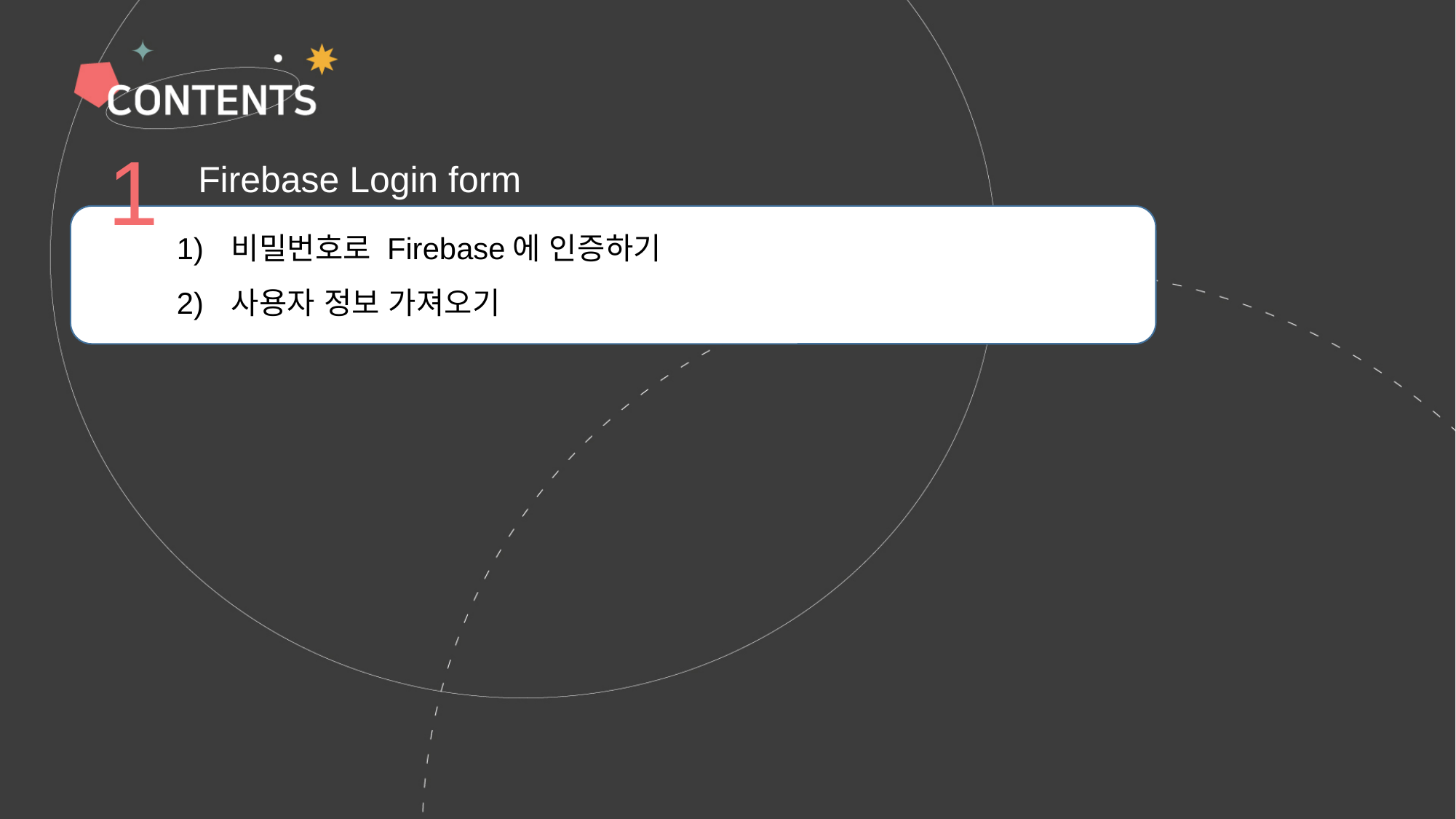

1
Firebase Login form
비밀번호로 Firebase에 인증하기
사용자 정보 가져오기